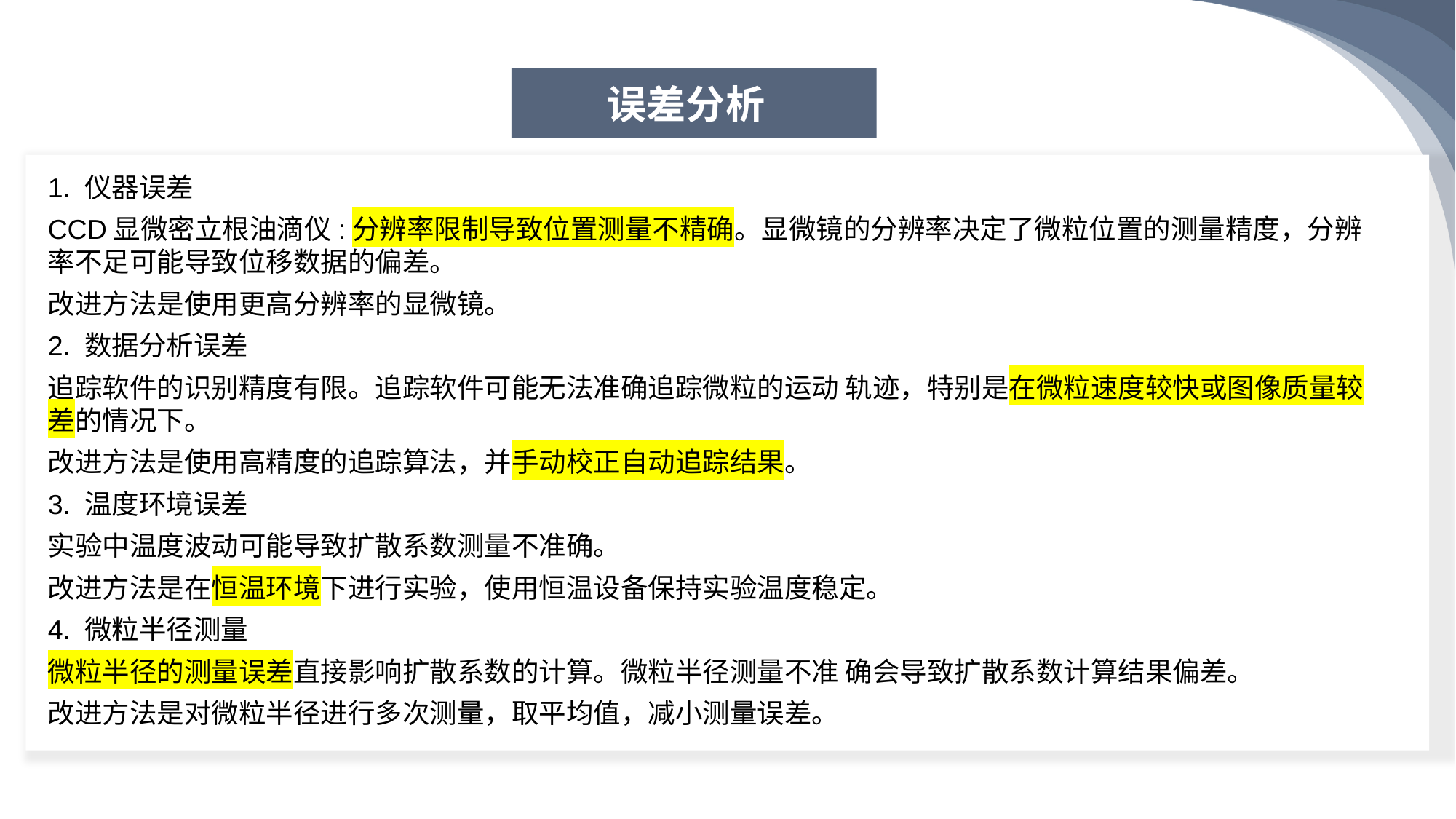

误差分析

1. 仪器误差
CCD显微密立根油滴仪:分辨率限制导致位置测量不精确。显微镜的分辨率决定了微粒位置的测量精度，分辨率不足可能导致位移数据的偏差。
改进方法是使用更高分辨率的显微镜。
2. 数据分析误差
追踪软件的识别精度有限。追踪软件可能无法准确追踪微粒的运动 轨迹，特别是在微粒速度较快或图像质量较差的情况下。
改进方法是使用高精度的追踪算法，并手动校正自动追踪结果。
3. 温度环境误差
实验中温度波动可能导致扩散系数测量不准确。
改进方法是在恒温环境下进行实验，使用恒温设备保持实验温度稳定。
4. 微粒半径测量
微粒半径的测量误差直接影响扩散系数的计算。微粒半径测量不准 确会导致扩散系数计算结果偏差。
改进方法是对微粒半径进行多次测量，取平均值，减小测量误差。